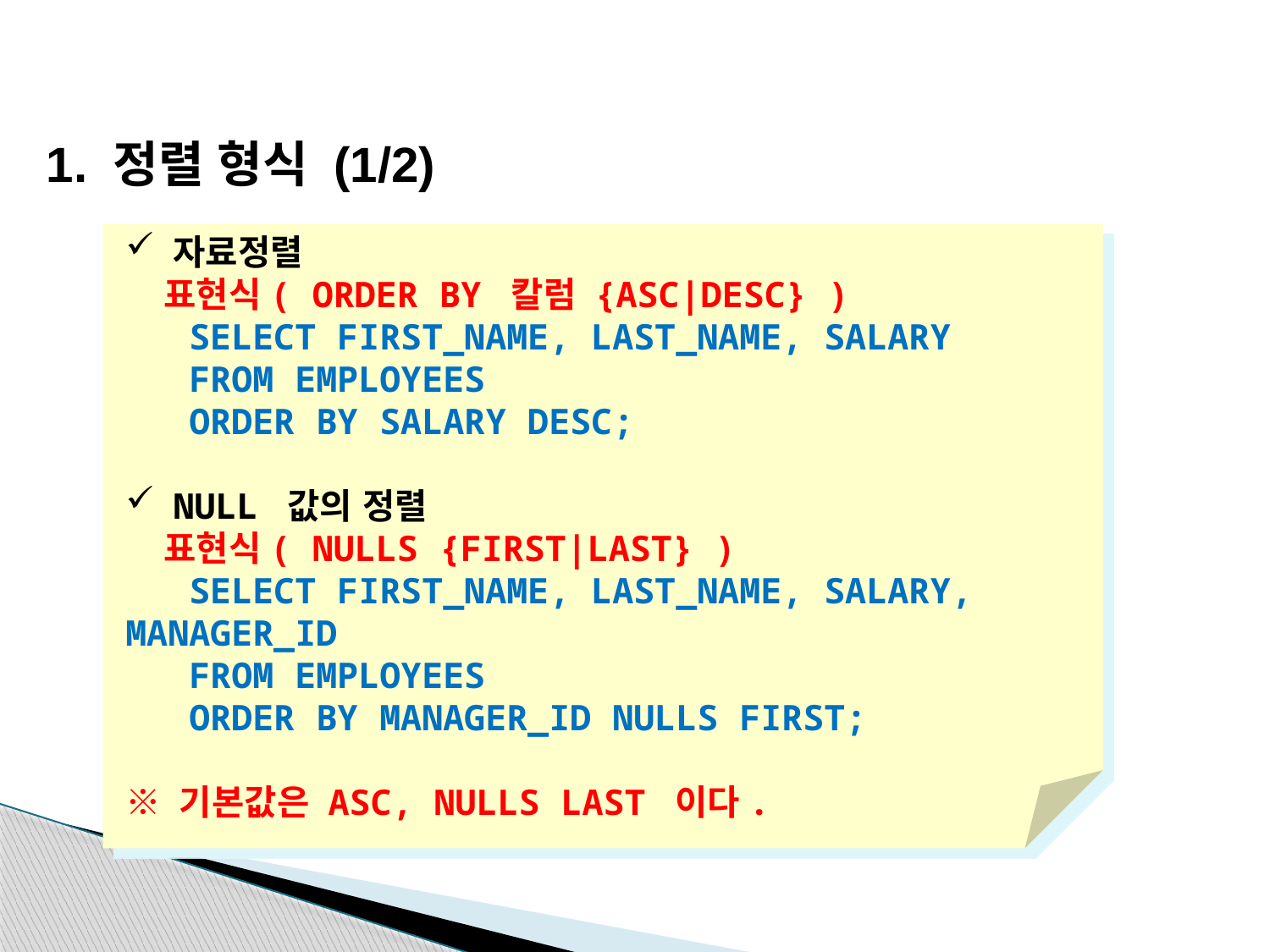

1. 정렬 형식 (1/2)
자료정렬
   표현식( ORDER BY 칼럼 {ASC|DESC} )
   SELECT FIRST_NAME, LAST_NAME, SALARY
   FROM EMPLOYEES
   ORDER BY SALARY DESC;

NULL 값의 정렬
   표현식( NULLS {FIRST|LAST} )
   SELECT FIRST_NAME, LAST_NAME, SALARY, MANAGER_ID
   FROM EMPLOYEES
   ORDER BY MANAGER_ID NULLS FIRST;

※ 기본값은 ASC, NULLS LAST 이다.